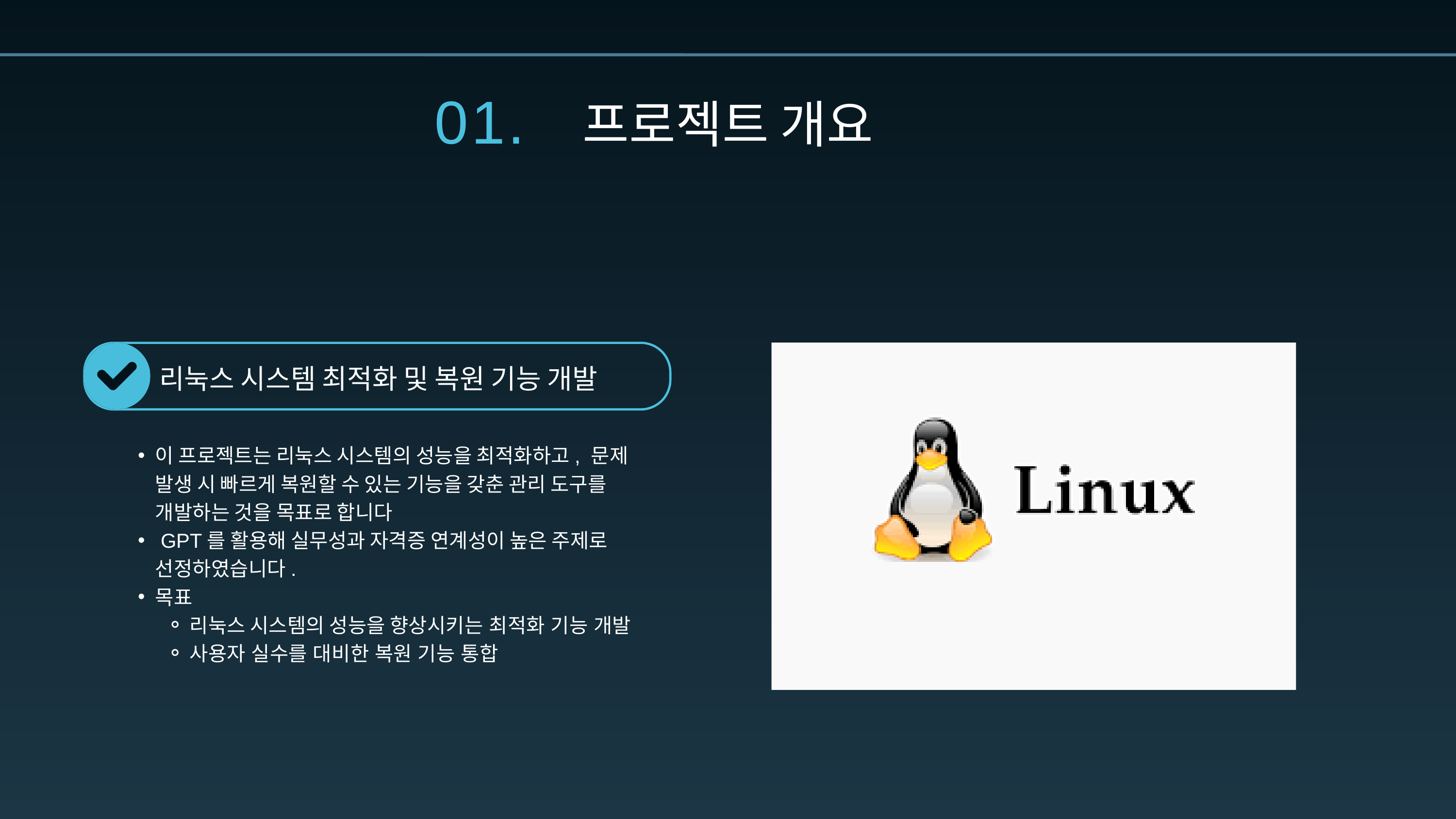

01.
프로젝트 개요

리눅스 시스템 최적화 및 복원 기능 개발
이 프로젝트는 리눅스 시스템의 성능을 최적화하고, 문제 발생 시 빠르게 복원할 수 있는 기능을 갖춘 관리 도구를 개발하는 것을 목표로 합니다
 GPT를 활용해 실무성과 자격증 연계성이 높은 주제로 선정하였습니다.
목표
리눅스 시스템의 성능을 향상시키는 최적화 기능 개발
사용자 실수를 대비한 복원 기능 통합